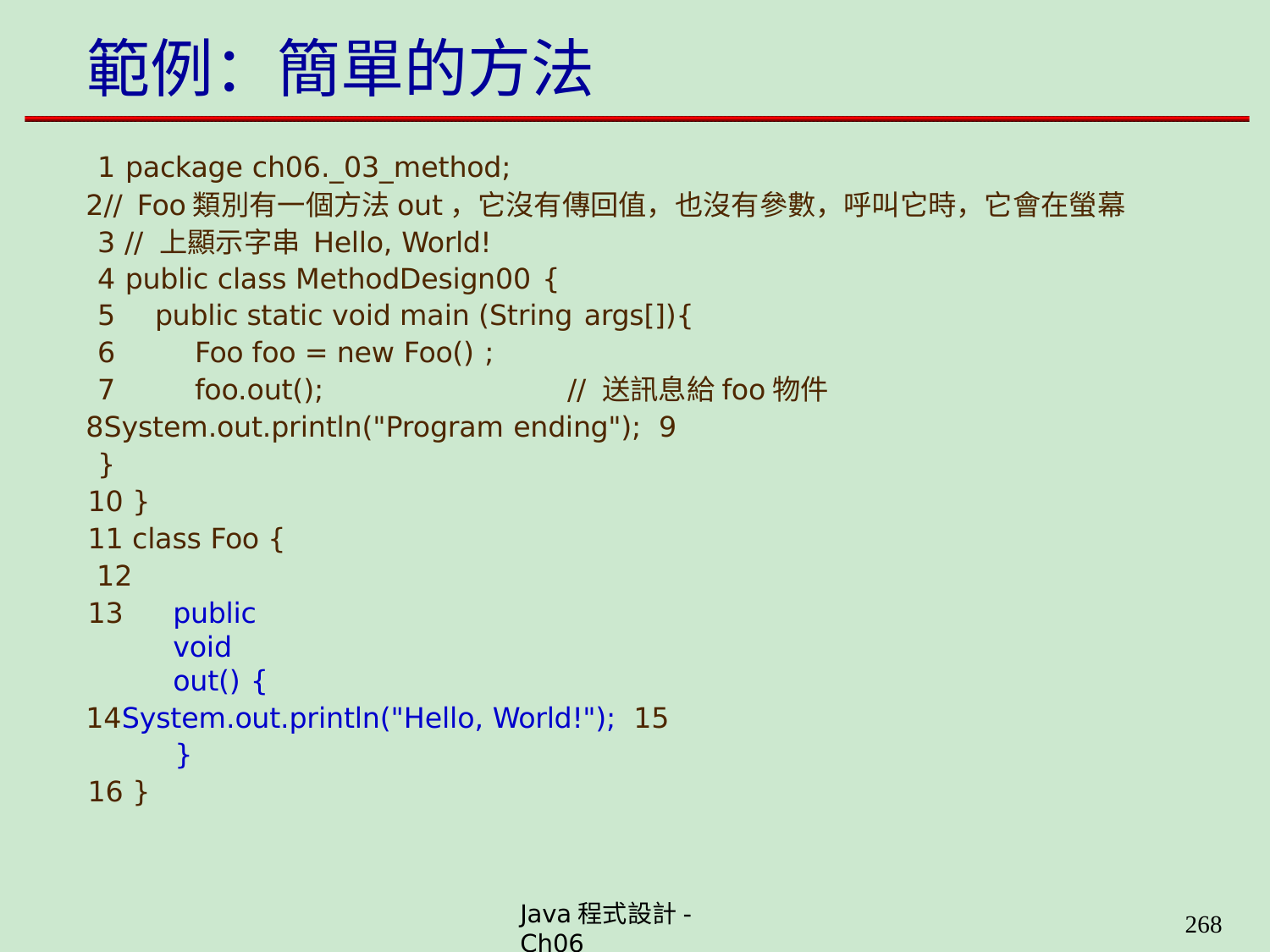

# 範例：簡單的方法
package ch06._03_method;
//	Foo類別有一個方法out，它沒有傳回值，也沒有參數，呼叫它時，它會在螢幕 3 // 上顯示字串 Hello, World!
public class MethodDesign00 {
public static void main (String args[]){
Foo foo = new Foo() ;
foo.out();	// 送訊息給foo物件
System.out.println("Program ending");  9	}
10 }
11 class Foo {  12
public void out() {
System.out.println("Hello, World!");  15	}
16 }
Java程式設計-Ch06
268